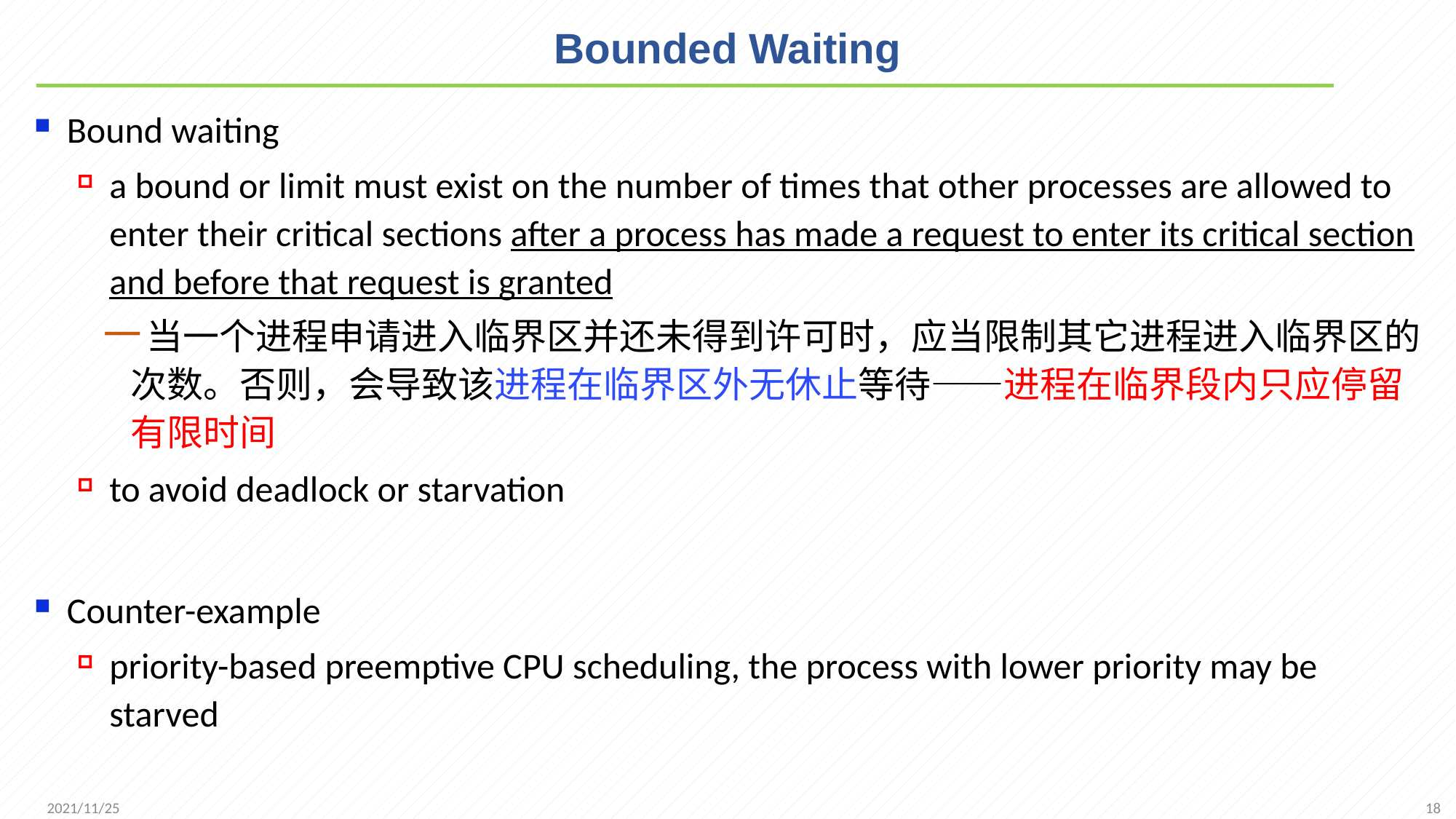

# Bounded Waiting
Bound waiting
a bound or limit must exist on the number of times that other processes are allowed to enter their critical sections after a process has made a request to enter its critical section and before that request is granted
当一个进程申请进入临界区并还未得到许可时，应当限制其它进程进入临界区的次数。否则，会导致该进程在临界区外无休止等待——进程在临界段内只应停留有限时间
to avoid deadlock or starvation

Counter-example
priority-based preemptive CPU scheduling, the process with lower priority may be starved
18
2021/11/25